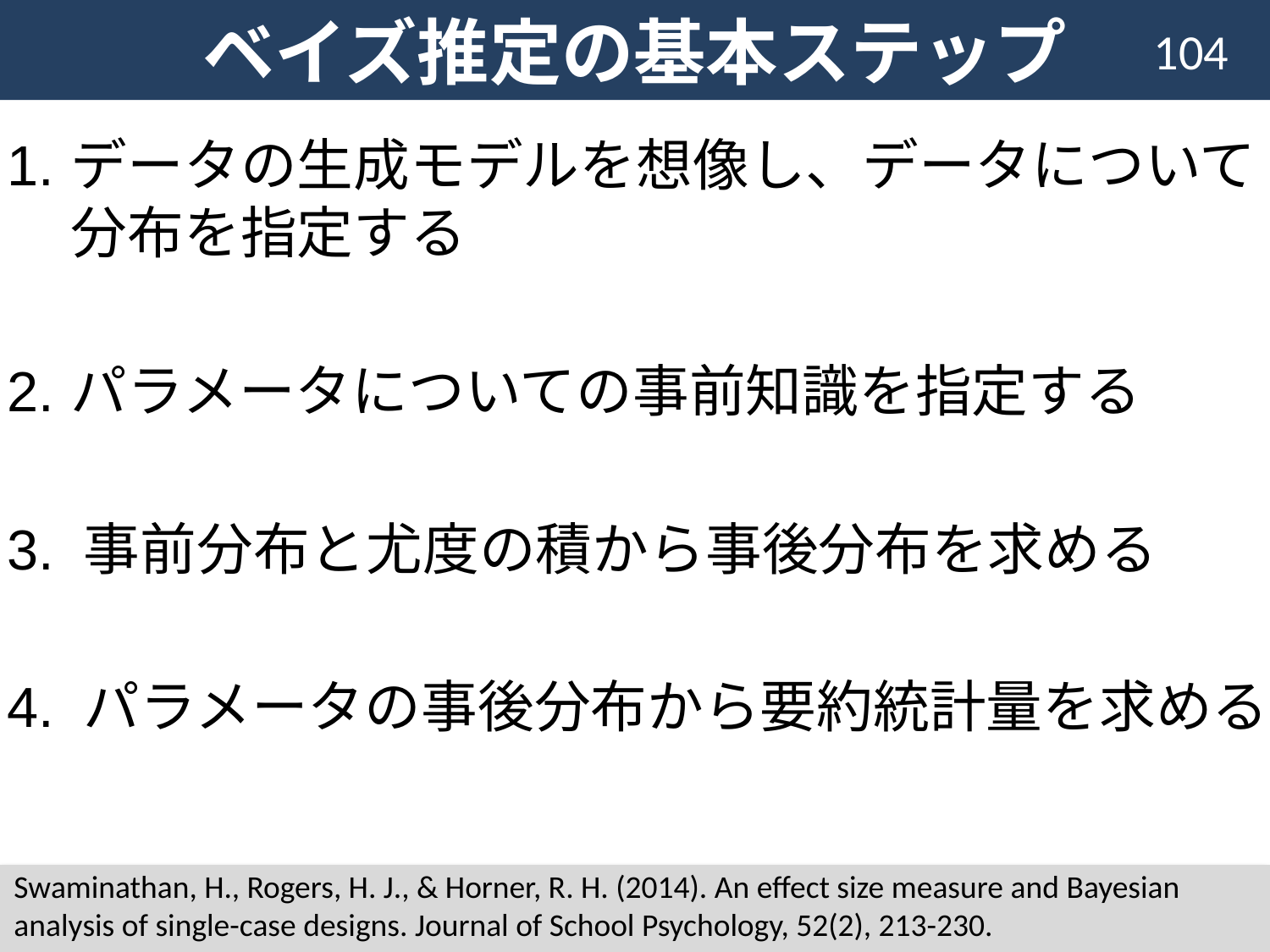

# ベイズ推定の基本ステップ
104
データの生成モデルを想像し、データについて分布を指定する

パラメータについての事前知識を指定する

3. 事前分布と尤度の積から事後分布を求める

4. パラメータの事後分布から要約統計量を求める
Swaminathan, H., Rogers, H. J., & Horner, R. H. (2014). An effect size measure and Bayesian analysis of single-case designs. Journal of School Psychology, 52(2), 213-230.